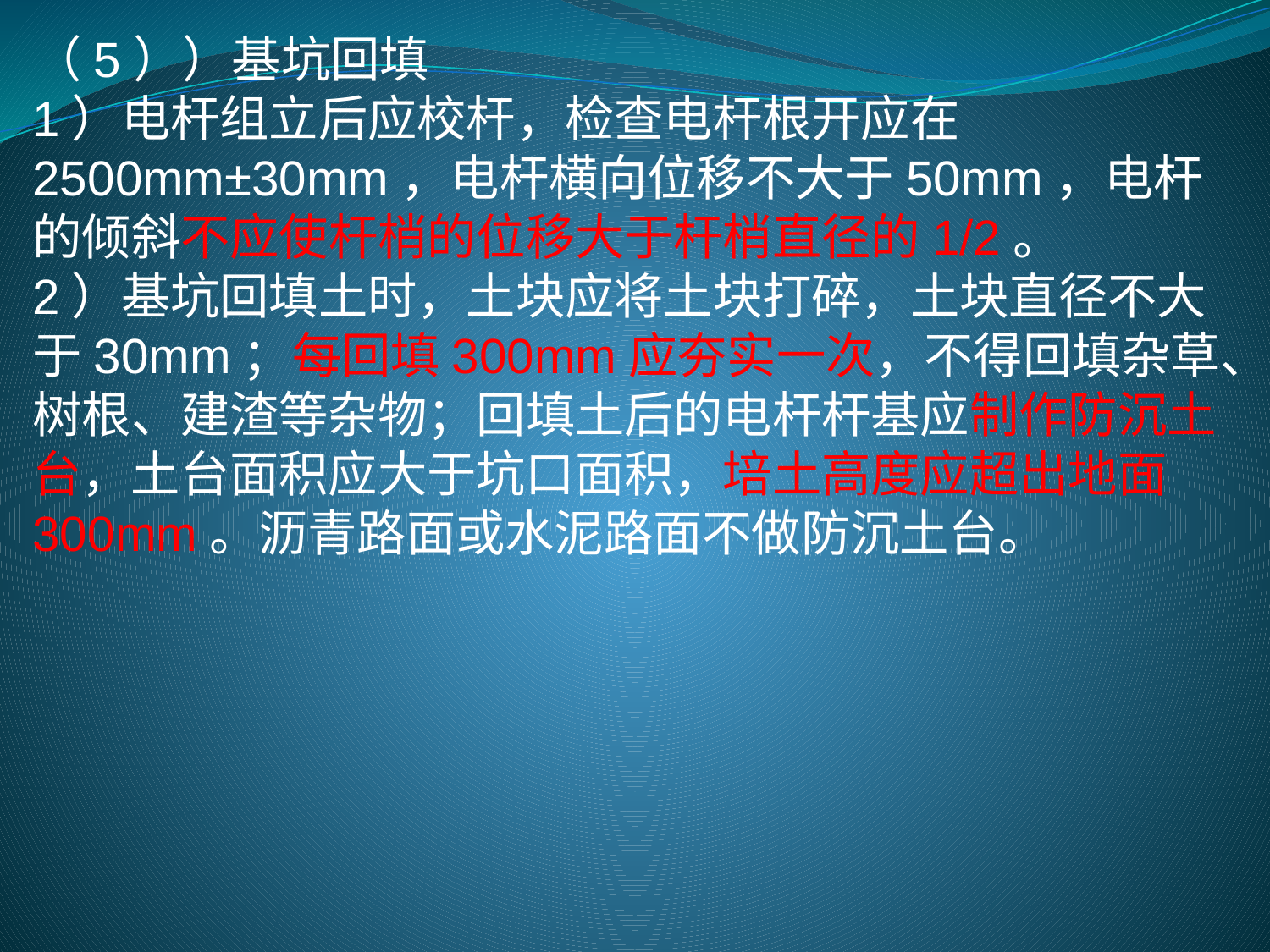

（5））基坑回填
1）电杆组立后应校杆，检查电杆根开应在2500mm±30mm，电杆横向位移不大于50mm，电杆的倾斜不应使杆梢的位移大于杆梢直径的1/2。
2）基坑回填土时，土块应将土块打碎，土块直径不大于30mm；每回填300mm应夯实一次，不得回填杂草、树根、建渣等杂物；回填土后的电杆杆基应制作防沉土台，土台面积应大于坑口面积，培土高度应超出地面300mm。沥青路面或水泥路面不做防沉土台。